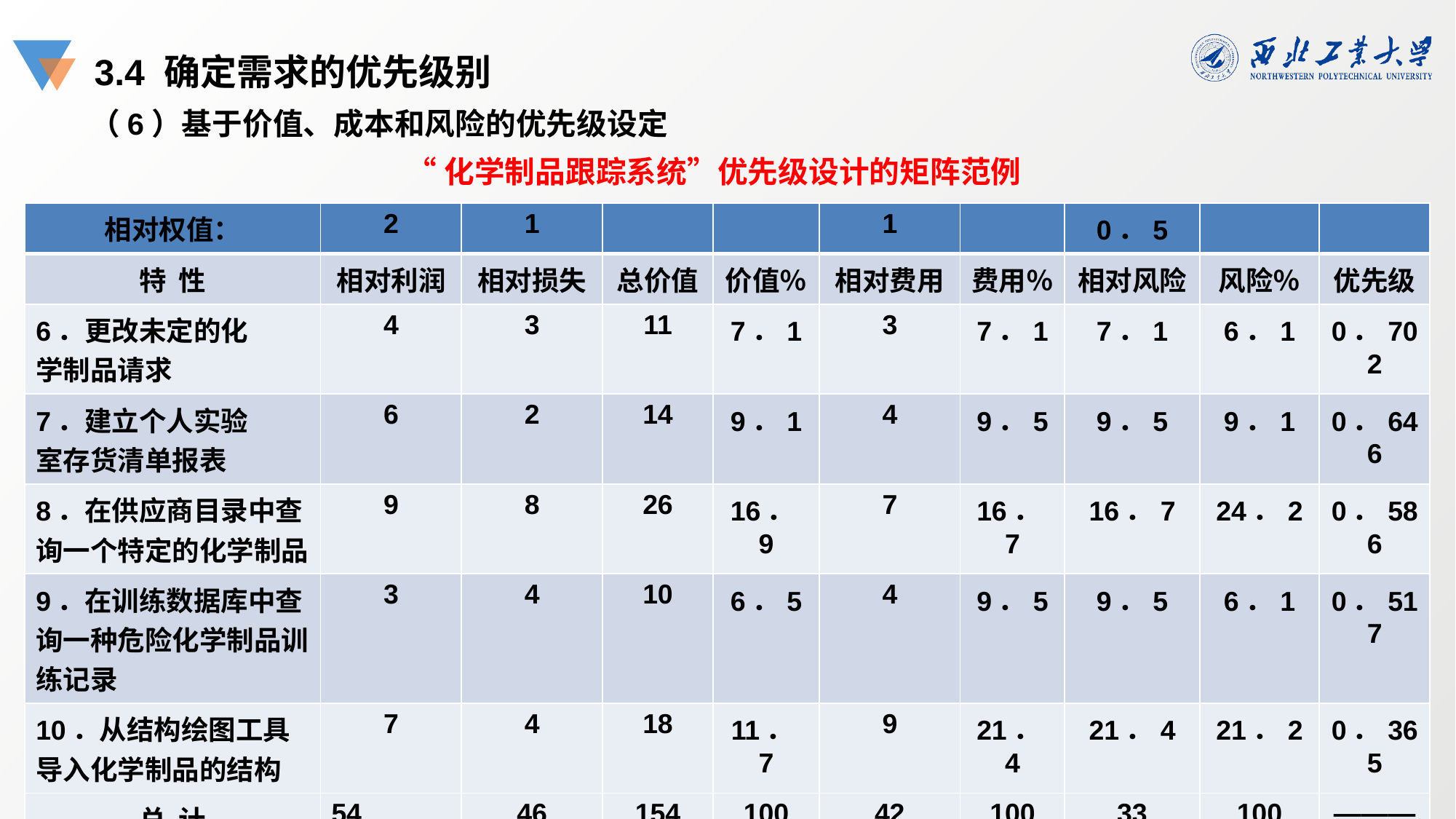

3.4 确定需求的优先级别
（6）基于价值、成本和风险的优先级设定
“化学制品跟踪系统”优先级设计的矩阵范例
| 相对权值： | 2 | 1 |  |  | 1 |  | 0．5 |  |  |
| --- | --- | --- | --- | --- | --- | --- | --- | --- | --- |
| 特 性 | 相对利润 | 相对损失 | 总价值 | 价值％ | 相对费用 | 费用％ | 相对风险 | 风险％ | 优先级 |
| 6．更改未定的化 学制品请求 | 4 | 3 | 11 | 7．1 | 3 | 7．1 | 7．1 | 6．1 | 0．702 |
| 7．建立个人实验 室存货清单报表 | 6 | 2 | 14 | 9．1 | 4 | 9．5 | 9．5 | 9．1 | 0．646 |
| 8．在供应商目录中查询一个特定的化学制品 | 9 | 8 | 26 | 16．9 | 7 | 16．7 | 16．7 | 24．2 | 0．586 |
| 9．在训练数据库中查询一种危险化学制品训练记录 | 3 | 4 | 10 | 6．5 | 4 | 9．5 | 9．5 | 6．1 | 0．517 |
| 10．从结构绘图工具导入化学制品的结构 | 7 | 4 | 18 | 11．7 | 9 | 21．4 | 21．4 | 21．2 | 0．365 |
| 总 计 | 54 | 46 | 154 | 100 | 42 | 100 | 33 | 100 | ——— |
60